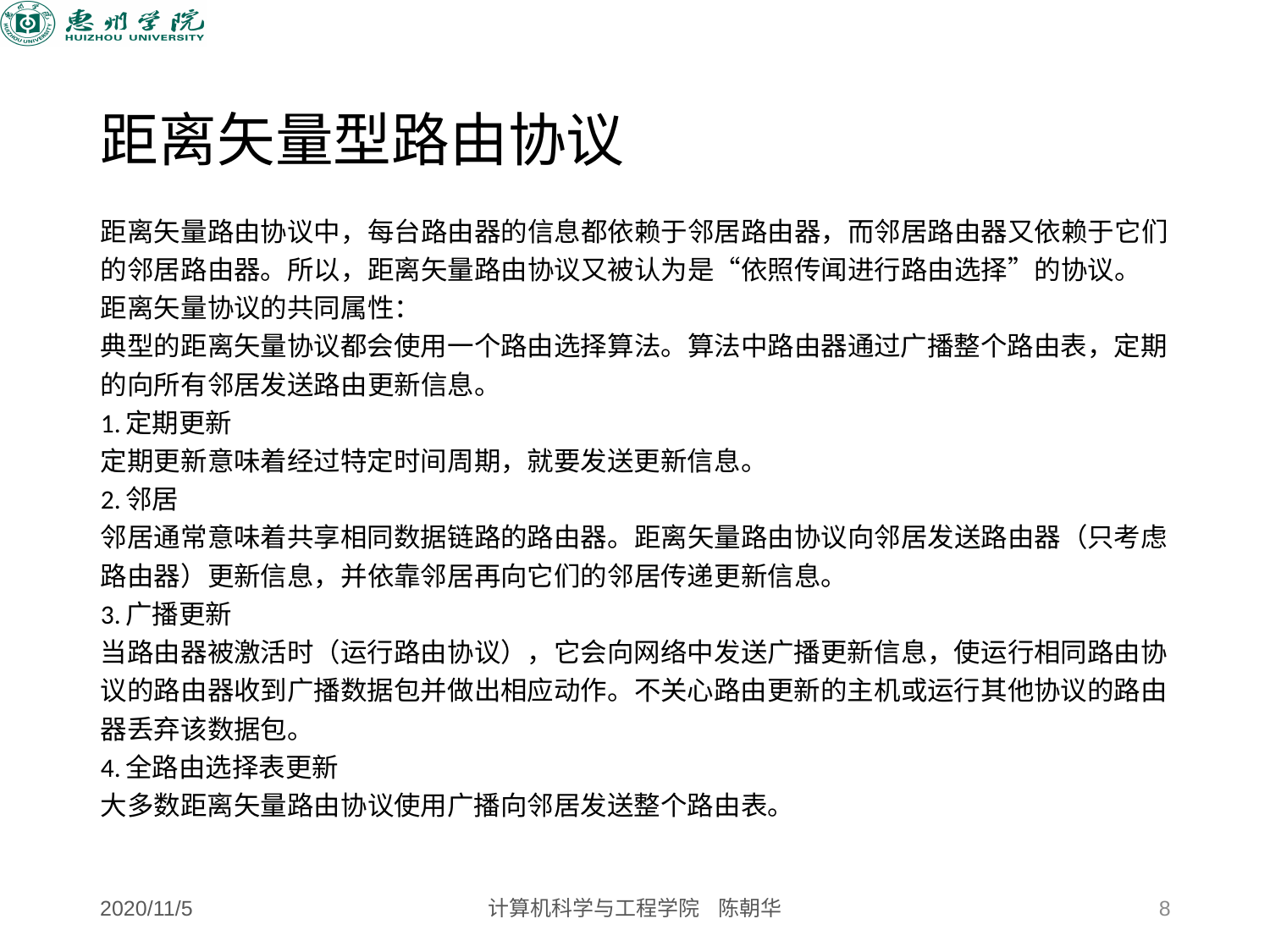

# 距离矢量型路由协议
距离矢量路由协议中，每台路由器的信息都依赖于邻居路由器，而邻居路由器又依赖于它们的邻居路由器。所以，距离矢量路由协议又被认为是“依照传闻进行路由选择”的协议。
距离矢量协议的共同属性：
典型的距离矢量协议都会使用一个路由选择算法。算法中路由器通过广播整个路由表，定期的向所有邻居发送路由更新信息。
1.定期更新
定期更新意味着经过特定时间周期，就要发送更新信息。
2.邻居
邻居通常意味着共享相同数据链路的路由器。距离矢量路由协议向邻居发送路由器（只考虑路由器）更新信息，并依靠邻居再向它们的邻居传递更新信息。
3.广播更新
当路由器被激活时（运行路由协议），它会向网络中发送广播更新信息，使运行相同路由协议的路由器收到广播数据包并做出相应动作。不关心路由更新的主机或运行其他协议的路由器丢弃该数据包。
4.全路由选择表更新
大多数距离矢量路由协议使用广播向邻居发送整个路由表。
2020/11/5
计算机科学与工程学院    陈朝华
8